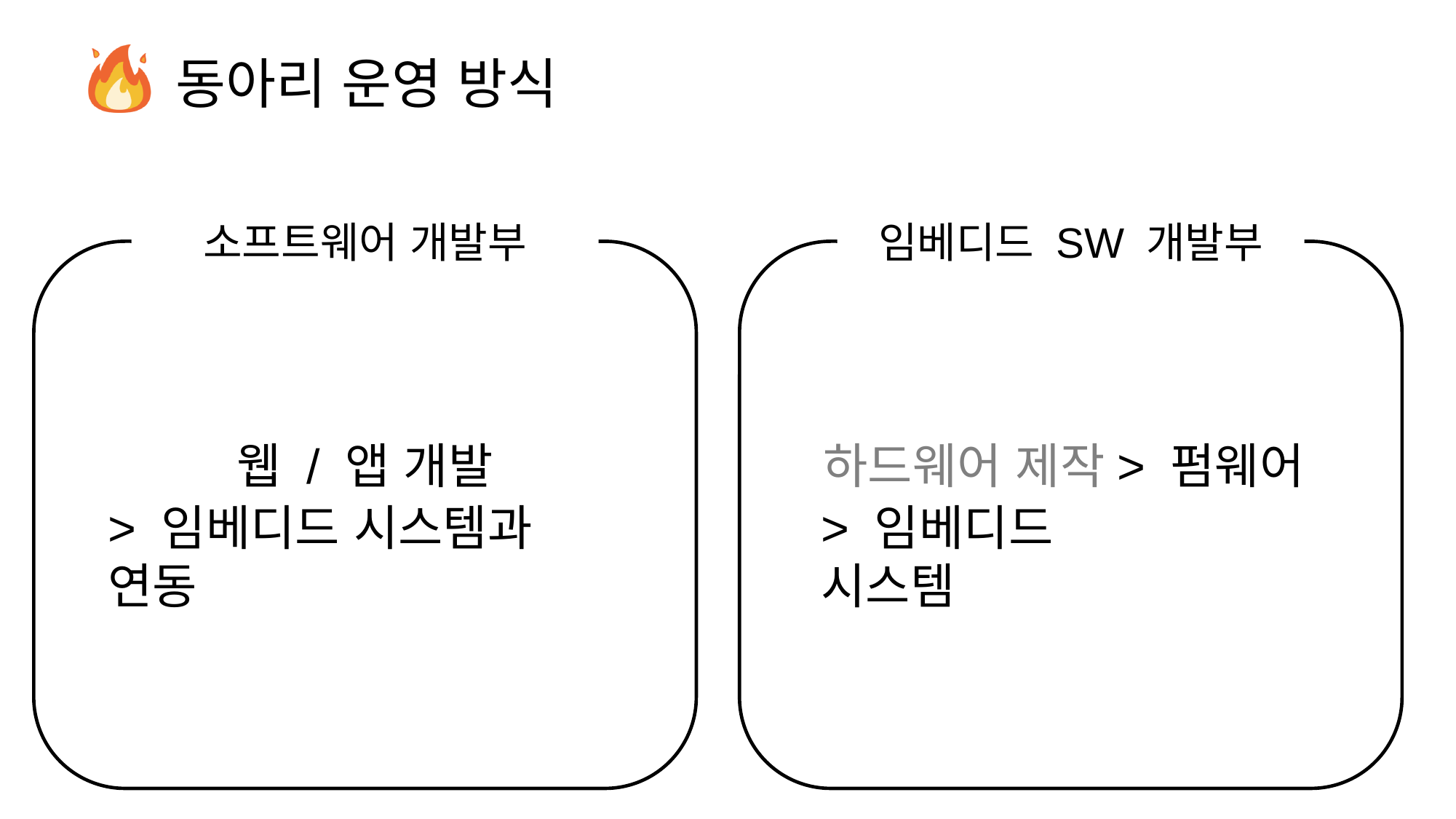

# 동아리 운영 방식
소프트웨어 개발부
임베디드 SW 개발부

웹 / 앱 개발
하드웨어 제작
> 펌웨어
> 임베디드 시스템과 연동
> 임베디드 시스템